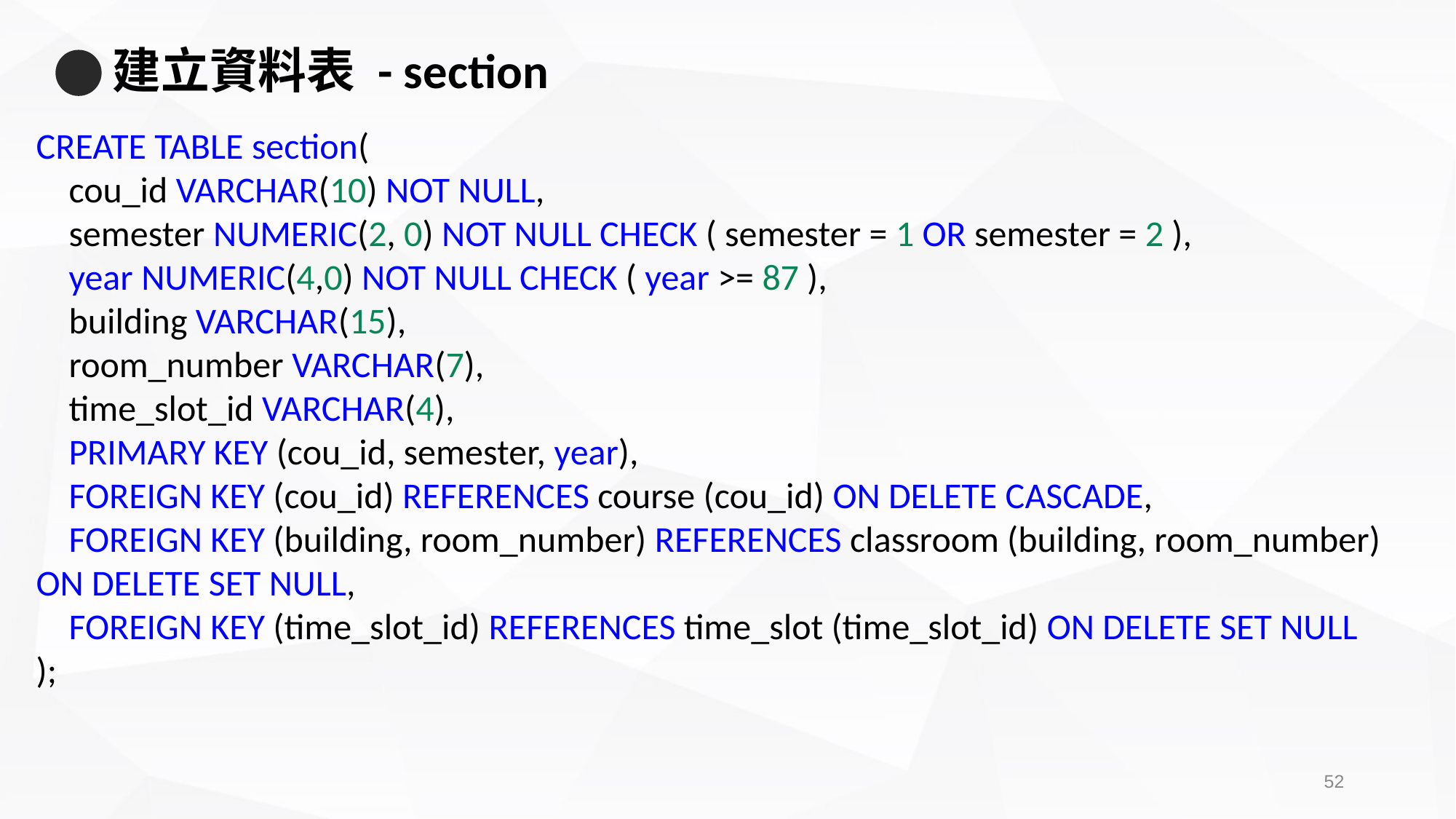

# 建立資料表 - section
CREATE TABLE section(
    cou_id VARCHAR(10) NOT NULL,
    semester NUMERIC(2, 0) NOT NULL CHECK ( semester = 1 OR semester = 2 ),
    year NUMERIC(4,0) NOT NULL CHECK ( year >= 87 ),
    building VARCHAR(15),
    room_number VARCHAR(7),
    time_slot_id VARCHAR(4),
    PRIMARY KEY (cou_id, semester, year),
    FOREIGN KEY (cou_id) REFERENCES course (cou_id) ON DELETE CASCADE,
    FOREIGN KEY (building, room_number) REFERENCES classroom (building, room_number) ON DELETE SET NULL,
    FOREIGN KEY (time_slot_id) REFERENCES time_slot (time_slot_id) ON DELETE SET NULL
);
52